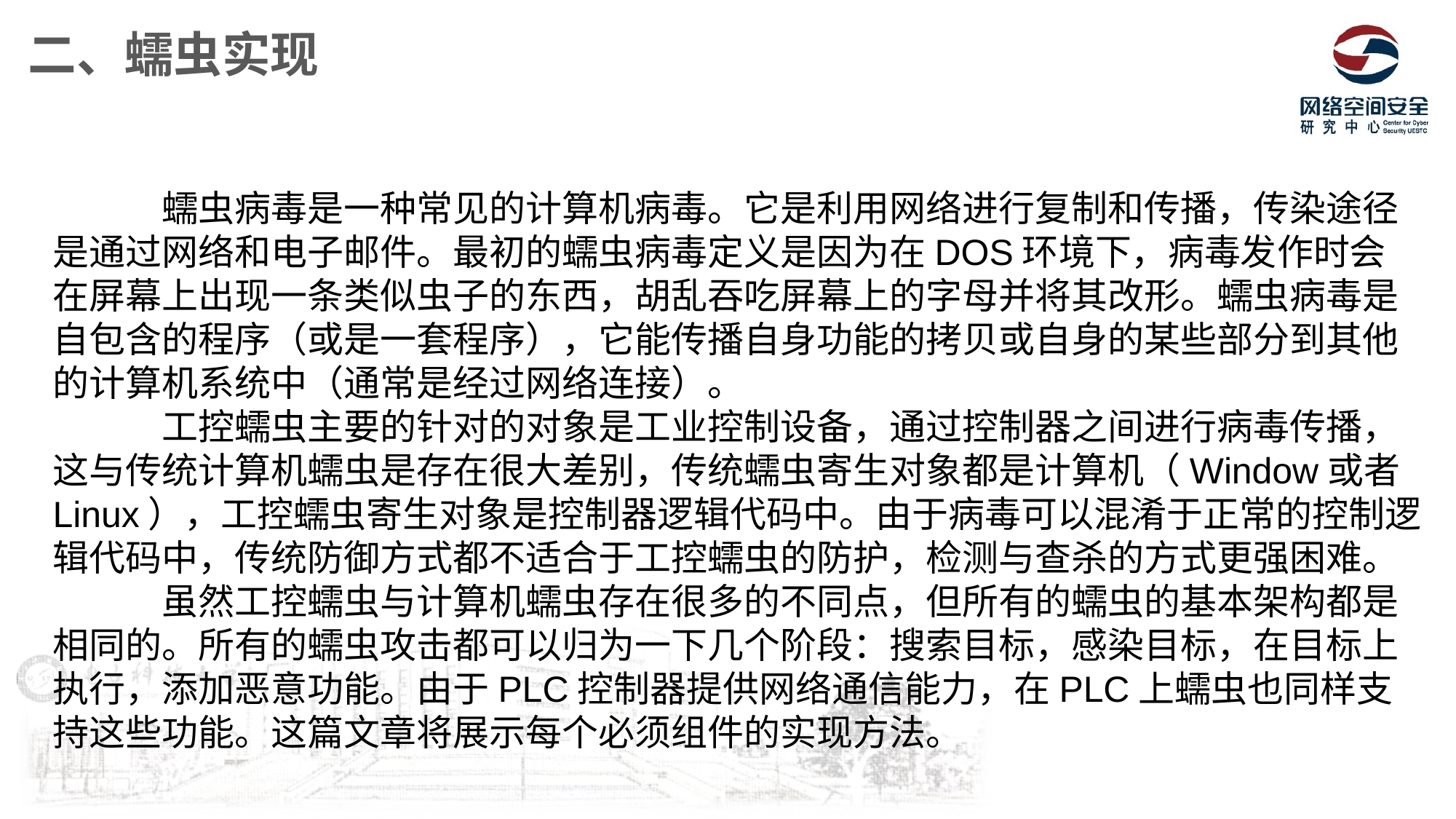

二、蠕虫实现
	蠕虫病毒是一种常见的计算机病毒。它是利用网络进行复制和传播，传染途径是通过网络和电子邮件。最初的蠕虫病毒定义是因为在DOS环境下，病毒发作时会在屏幕上出现一条类似虫子的东西，胡乱吞吃屏幕上的字母并将其改形。蠕虫病毒是自包含的程序（或是一套程序），它能传播自身功能的拷贝或自身的某些部分到其他的计算机系统中（通常是经过网络连接）。
	工控蠕虫主要的针对的对象是工业控制设备，通过控制器之间进行病毒传播，这与传统计算机蠕虫是存在很大差别，传统蠕虫寄生对象都是计算机（Window或者Linux），工控蠕虫寄生对象是控制器逻辑代码中。由于病毒可以混淆于正常的控制逻辑代码中，传统防御方式都不适合于工控蠕虫的防护，检测与查杀的方式更强困难。
	虽然工控蠕虫与计算机蠕虫存在很多的不同点，但所有的蠕虫的基本架构都是相同的。所有的蠕虫攻击都可以归为一下几个阶段：搜索目标，感染目标，在目标上执行，添加恶意功能。由于PLC控制器提供网络通信能力，在PLC上蠕虫也同样支持这些功能。这篇文章将展示每个必须组件的实现方法。